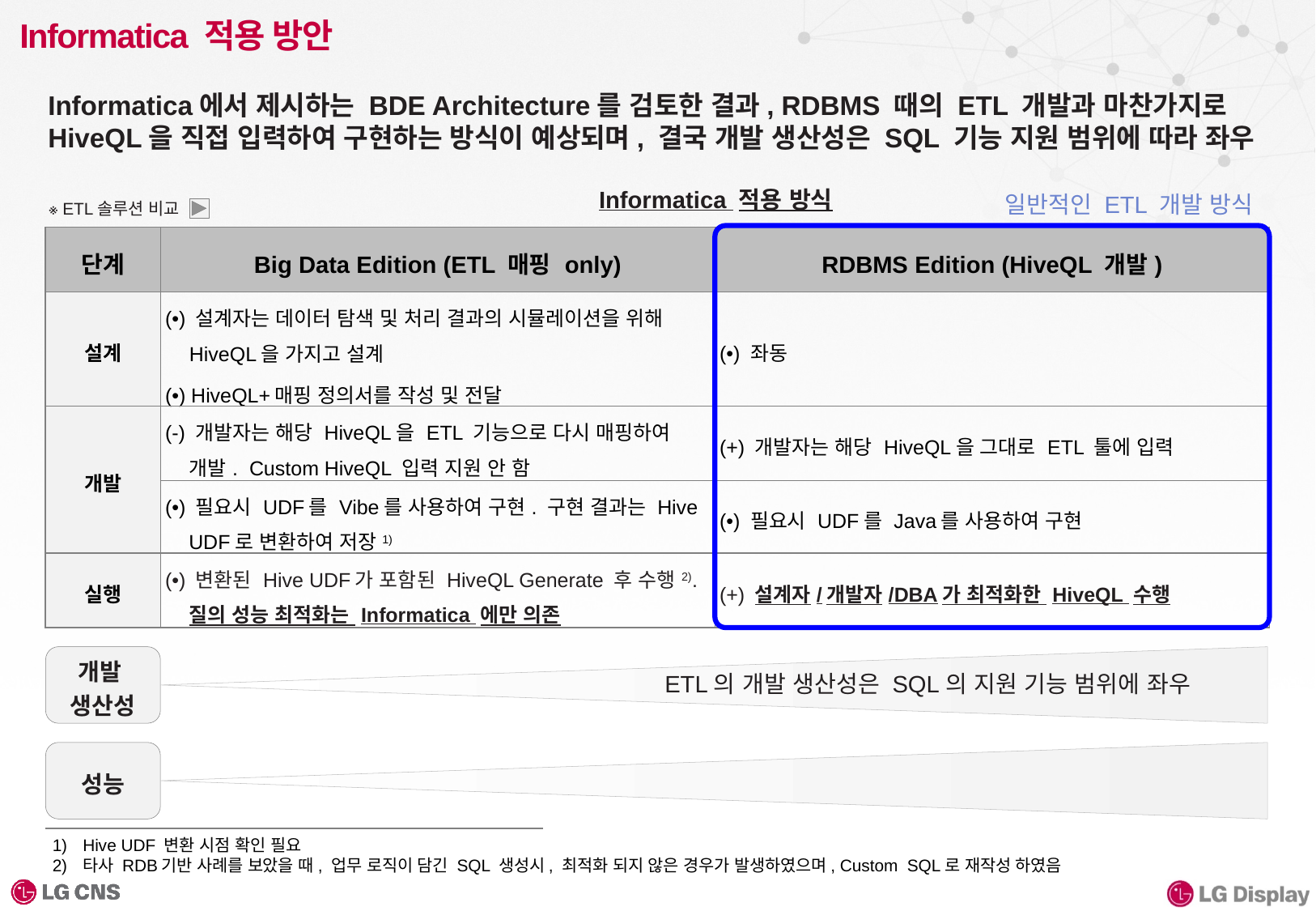

# Informatica 적용 방안
Informatica에서 제시하는 BDE Architecture를 검토한 결과, RDBMS 때의 ETL 개발과 마찬가지로 HiveQL을 직접 입력하여 구현하는 방식이 예상되며, 결국 개발 생산성은 SQL 기능 지원 범위에 따라 좌우
Informatica 적용 방식
일반적인 ETL 개발 방식
※ ETL솔루션 비교

| 단계 | Big Data Edition (ETL 매핑 only) | RDBMS Edition (HiveQL 개발) |
| --- | --- | --- |
| 설계 | (•) 설계자는 데이터 탐색 및 처리 결과의 시뮬레이션을 위해 HiveQL을 가지고 설계 (•) HiveQL+매핑 정의서를 작성 및 전달 | (•) 좌동 |
| 개발 | (-) 개발자는 해당 HiveQL을 ETL 기능으로 다시 매핑하여 개발. Custom HiveQL 입력 지원 안 함 | (+) 개발자는 해당 HiveQL을 그대로 ETL 툴에 입력 |
|  | (•) 필요시 UDF를 Vibe를 사용하여 구현. 구현 결과는 Hive UDF로 변환하여 저장1) | (•) 필요시 UDF를 Java를 사용하여 구현 |
| 실행 | (•) 변환된 Hive UDF가 포함된 HiveQL Generate 후 수행2). 질의 성능 최적화는 Informatica 에만 의존 | (+) 설계자/개발자/DBA가 최적화한 HiveQL 수행 |
개발
생산성

ETL의 개발 생산성은 SQL의 지원 기능 범위에 좌우
성능

Hive UDF 변환 시점 확인 필요
타사 RDB기반 사례를 보았을 때, 업무 로직이 담긴 SQL 생성시, 최적화 되지 않은 경우가 발생하였으며, Custom  SQL로 재작성 하였음